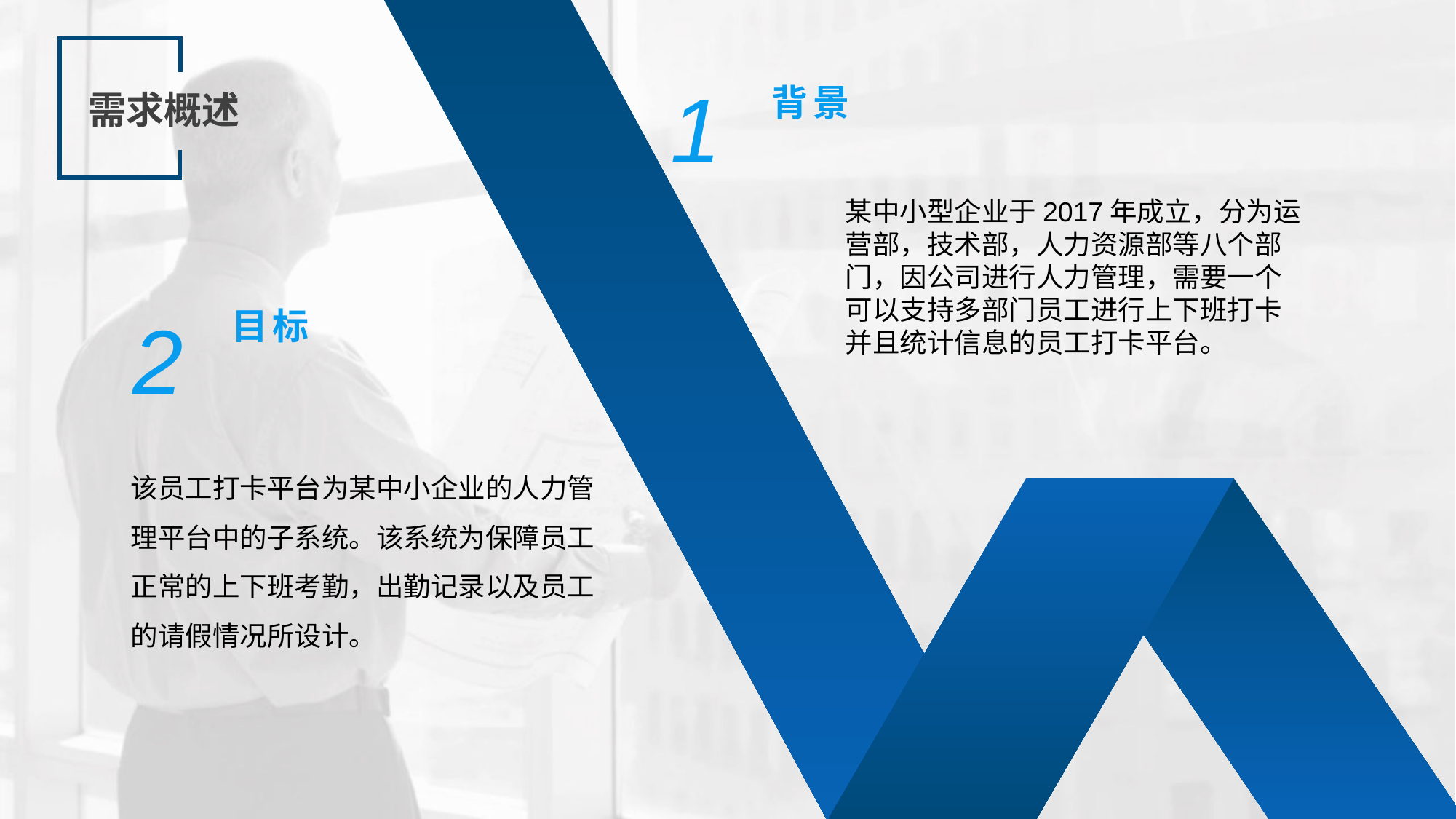

1
背景

需求概述
某中小型企业于2017年成立，分为运营部，技术部，人力资源部等八个部门，因公司进行人力管理，需要一个可以支持多部门员工进行上下班打卡并且统计信息的员工打卡平台。
2
目标

该员工打卡平台为某中小企业的人力管理平台中的子系统。该系统为保障员工正常的上下班考勤，出勤记录以及员工的请假情况所设计。